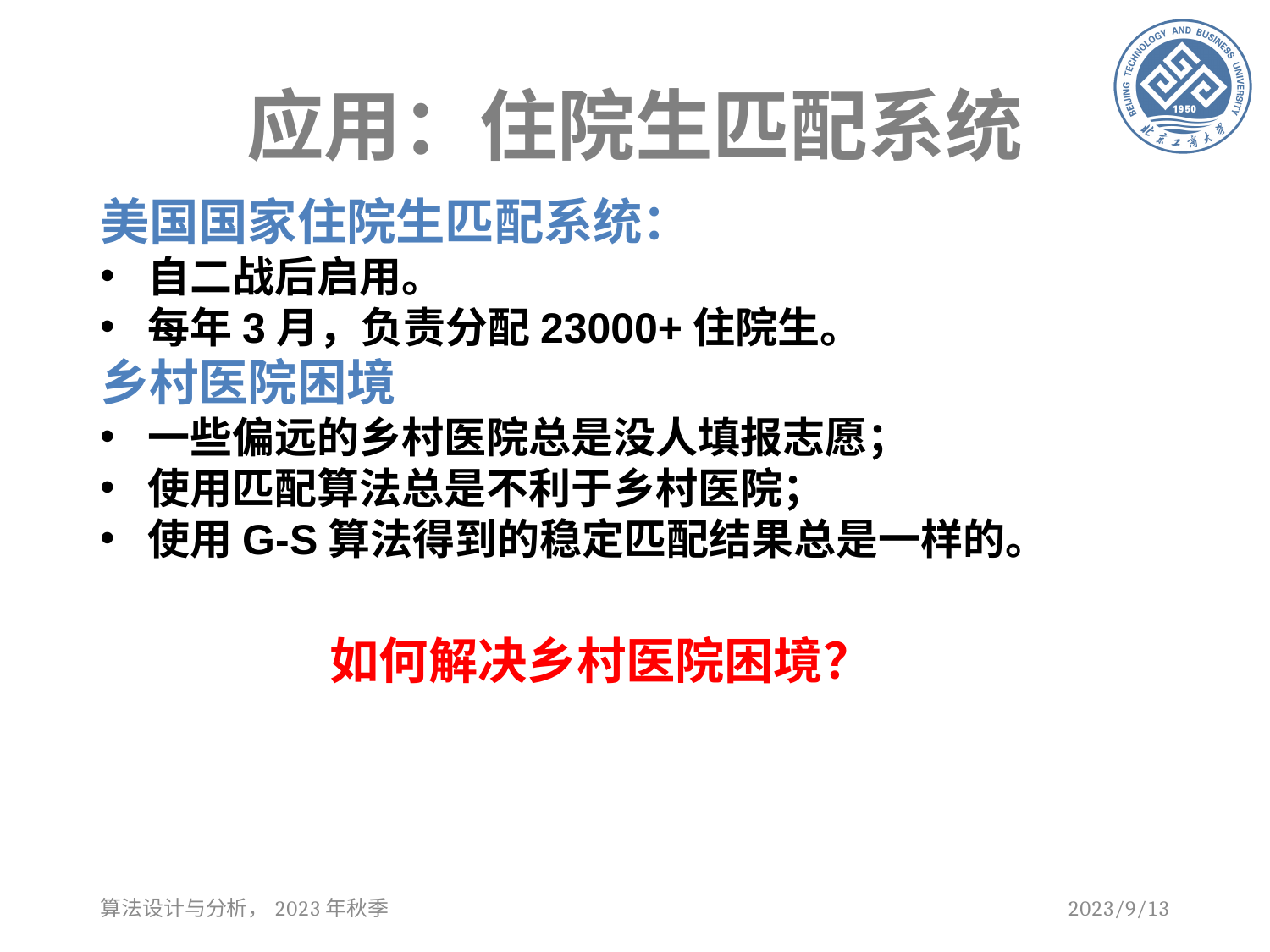

# 应用：住院生匹配系统
美国国家住院生匹配系统：
自二战后启用。
每年3月，负责分配23000+住院生。
乡村医院困境
一些偏远的乡村医院总是没人填报志愿；
使用匹配算法总是不利于乡村医院；
使用G-S算法得到的稳定匹配结果总是一样的。

如何解决乡村医院困境？
算法设计与分析，2023年秋季
2023/9/13